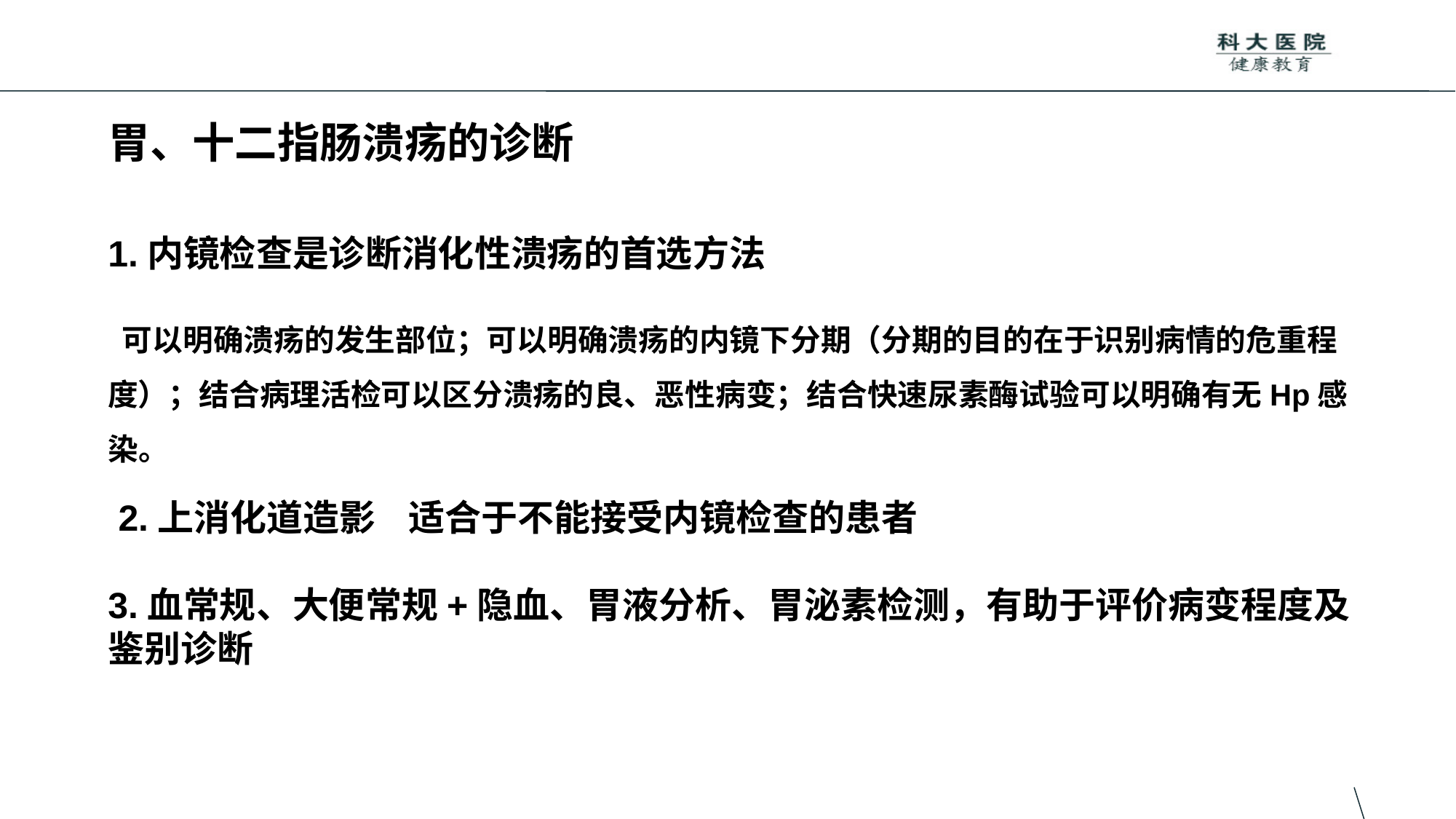

# 胃、十二指肠溃疡的诊断
1.内镜检查是诊断消化性溃疡的首选方法

 可以明确溃疡的发生部位；可以明确溃疡的内镜下分期（分期的目的在于识别病情的危重程度）；结合病理活检可以区分溃疡的良、恶性病变；结合快速尿素酶试验可以明确有无Hp感染。

 2.上消化道造影    适合于不能接受内镜检查的患者

3.血常规、大便常规+隐血、胃液分析、胃泌素检测，有助于评价病变程度及鉴别诊断